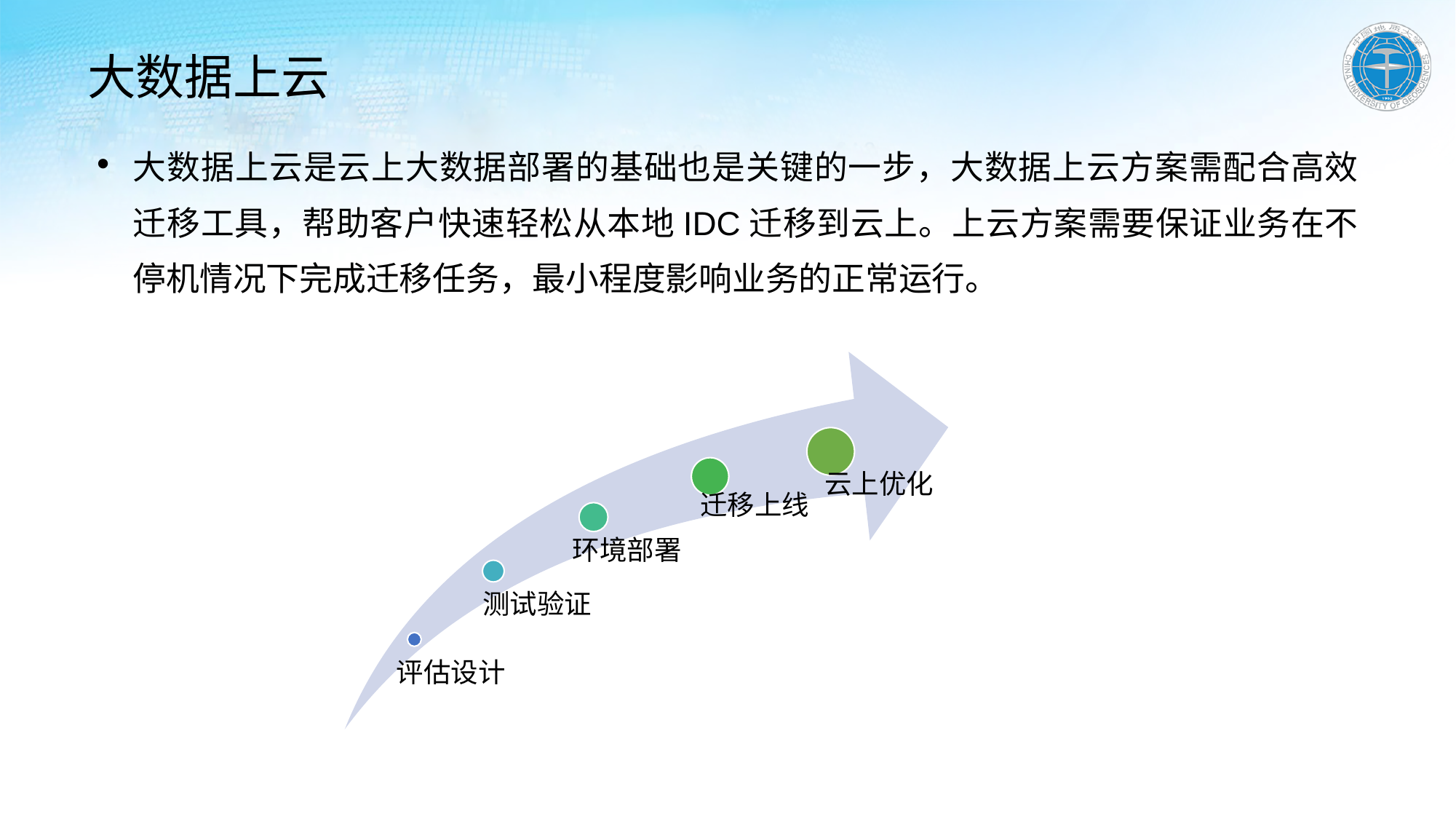

# 大数据上云
大数据上云是云上大数据部署的基础也是关键的一步，大数据上云方案需配合高效迁移工具，帮助客户快速轻松从本地IDC迁移到云上。上云方案需要保证业务在不停机情况下完成迁移任务，最小程度影响业务的正常运行。

评估设计

测试验证

环境部署

迁移上线

云上优化